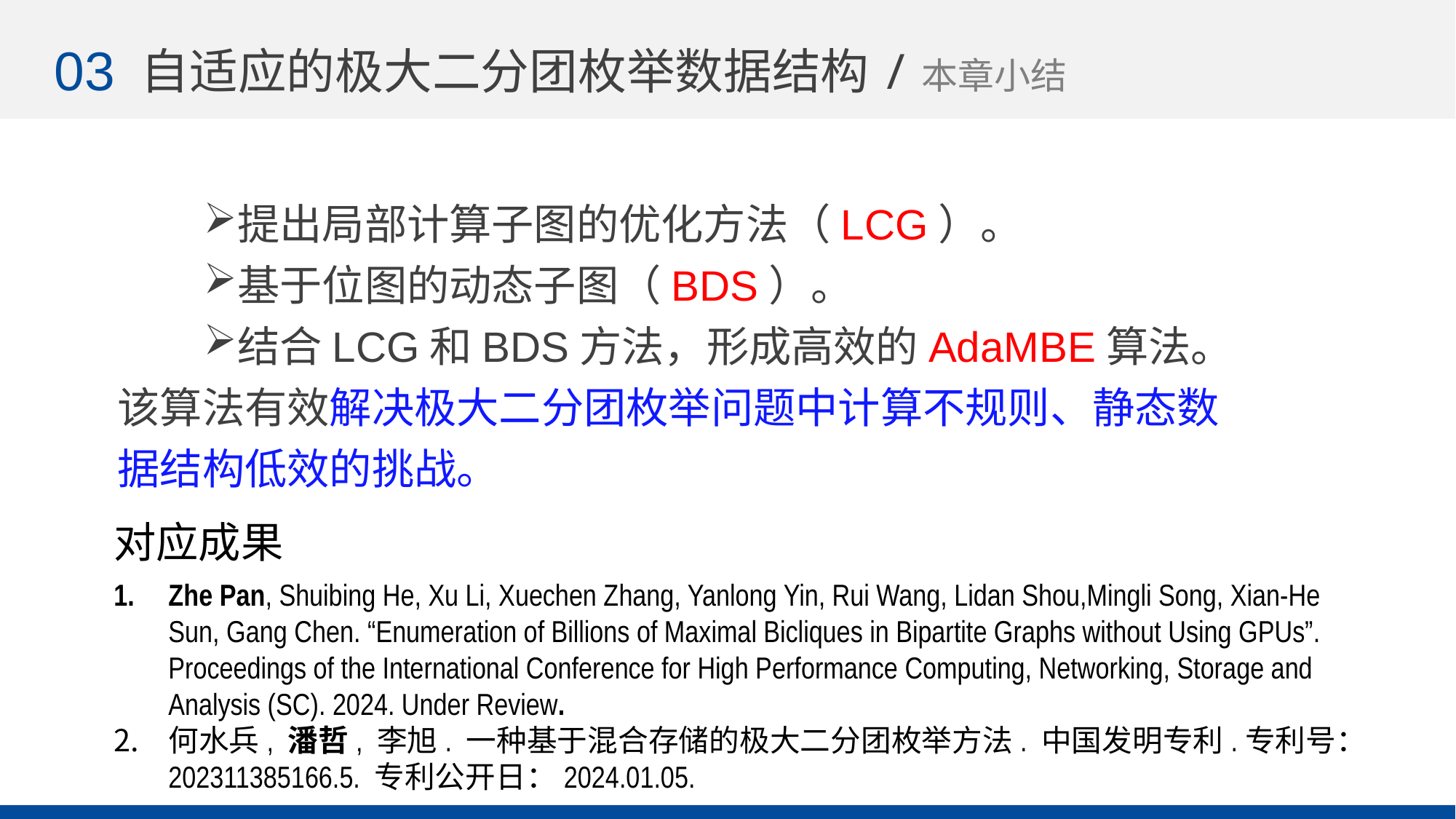

03
自适应的极大二分团枚举数据结构/本章小结
提出局部计算子图的优化方法（LCG）。
基于位图的动态子图（BDS）。
结合LCG和BDS方法，形成高效的AdaMBE算法。该算法有效解决极大二分团枚举问题中计算不规则、静态数据结构低效的挑战。
对应成果
Zhe Pan, Shuibing He, Xu Li, Xuechen Zhang, Yanlong Yin, Rui Wang, Lidan Shou,Mingli Song, Xian-He Sun, Gang Chen. “Enumeration of Billions of Maximal Bicliques in Bipartite Graphs without Using GPUs”. Proceedings of the International Conference for High Performance Computing, Networking, Storage and Analysis (SC). 2024. Under Review.
何水兵, 潘哲, 李旭. 一种基于混合存储的极大二分团枚举方法. 中国发明专利.专利号：202311385166.5. 专利公开日：2024.01.05.